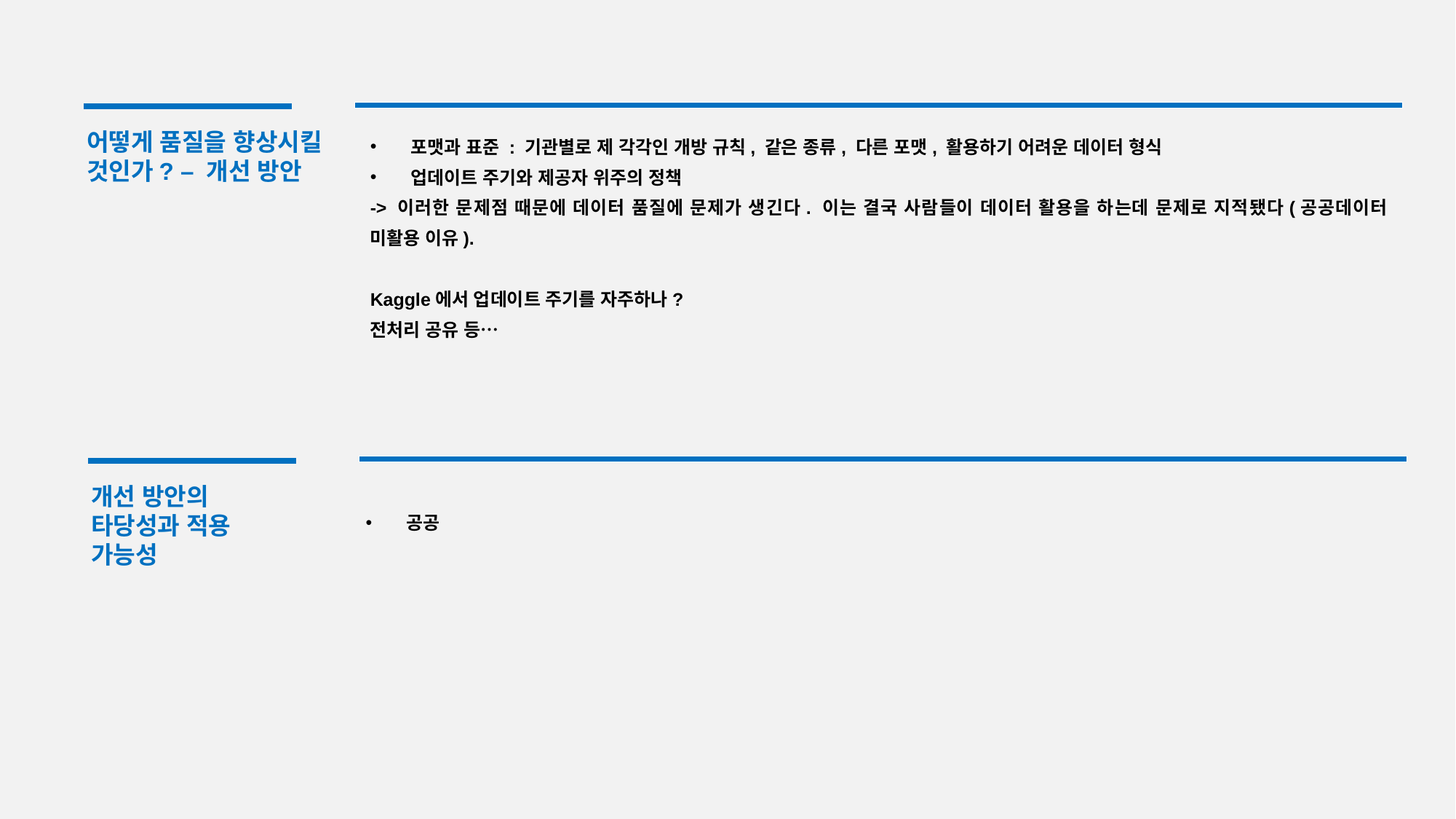

어떻게 품질을 향상시킬 것인가? – 개선 방안
포맷과 표준 : 기관별로 제 각각인 개방 규칙, 같은 종류, 다른 포맷, 활용하기 어려운 데이터 형식
업데이트 주기와 제공자 위주의 정책
-> 이러한 문제점 때문에 데이터 품질에 문제가 생긴다. 이는 결국 사람들이 데이터 활용을 하는데 문제로 지적됐다(공공데이터 미활용 이유).

Kaggle에서 업데이트 주기를 자주하나?
전처리 공유 등…

개선 방안의 타당성과 적용 가능성
공공